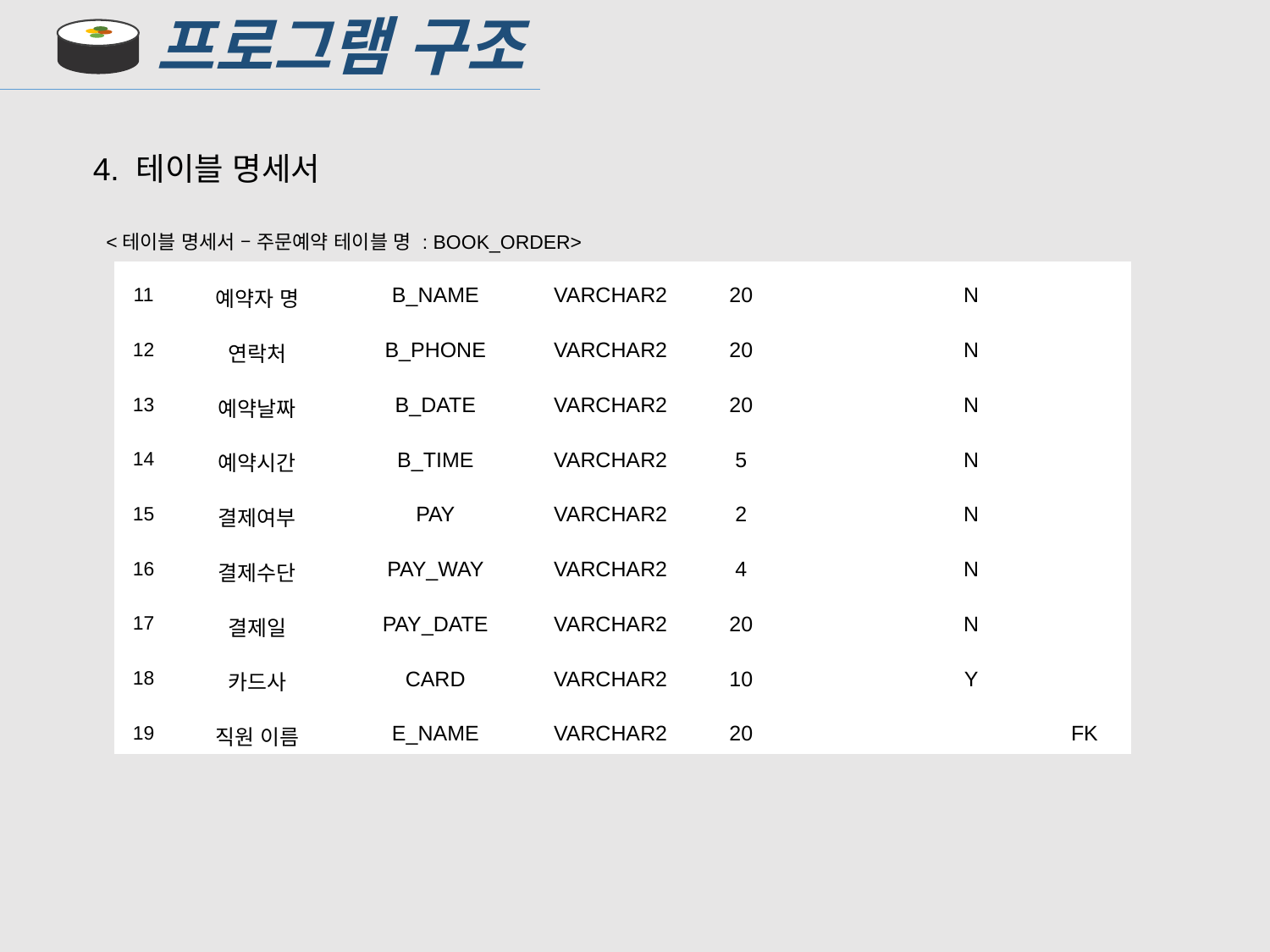

프로그램 구조
4. 테이블 명세서
<테이블 명세서 – 주문예약 테이블 명 : BOOK_ORDER>

| 11 | 예약자 명 | B\_NAME | VARCHAR2 | 20 |  | N |  |
| --- | --- | --- | --- | --- | --- | --- | --- |
| 12 | 연락처 | B\_PHONE | VARCHAR2 | 20 |  | N |  |
| 13 | 예약날짜 | B\_DATE | VARCHAR2 | 20 |  | N |  |
| 14 | 예약시간 | B\_TIME | VARCHAR2 | 5 |  | N |  |
| 15 | 결제여부 | PAY | VARCHAR2 | 2 |  | N |  |
| 16 | 결제수단 | PAY\_WAY | VARCHAR2 | 4 |  | N |  |
| 17 | 결제일 | PAY\_DATE | VARCHAR2 | 20 |  | N |  |
| 18 | 카드사 | CARD | VARCHAR2 | 10 |  | Y |  |
| 19 | 직원 이름 | E\_NAME | VARCHAR2 | 20 |  |  | FK |